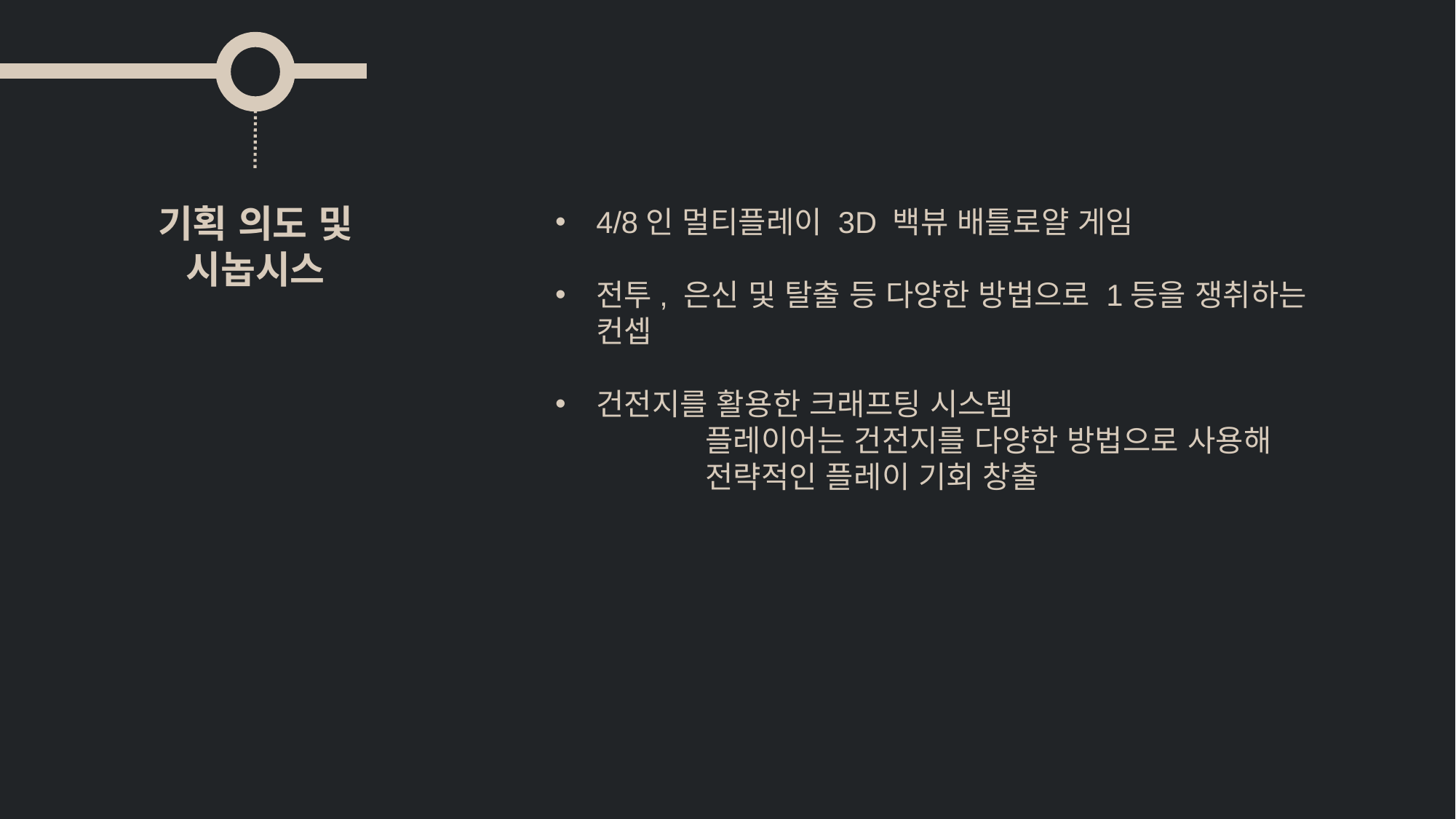

기획 의도 및
시놉시스
4/8인 멀티플레이 3D 백뷰 배틀로얄 게임

전투, 은신 및 탈출 등 다양한 방법으로 1등을 쟁취하는 컨셉

건전지를 활용한 크래프팅 시스템
	플레이어는 건전지를 다양한 방법으로 사용해
	전략적인 플레이 기회 창출